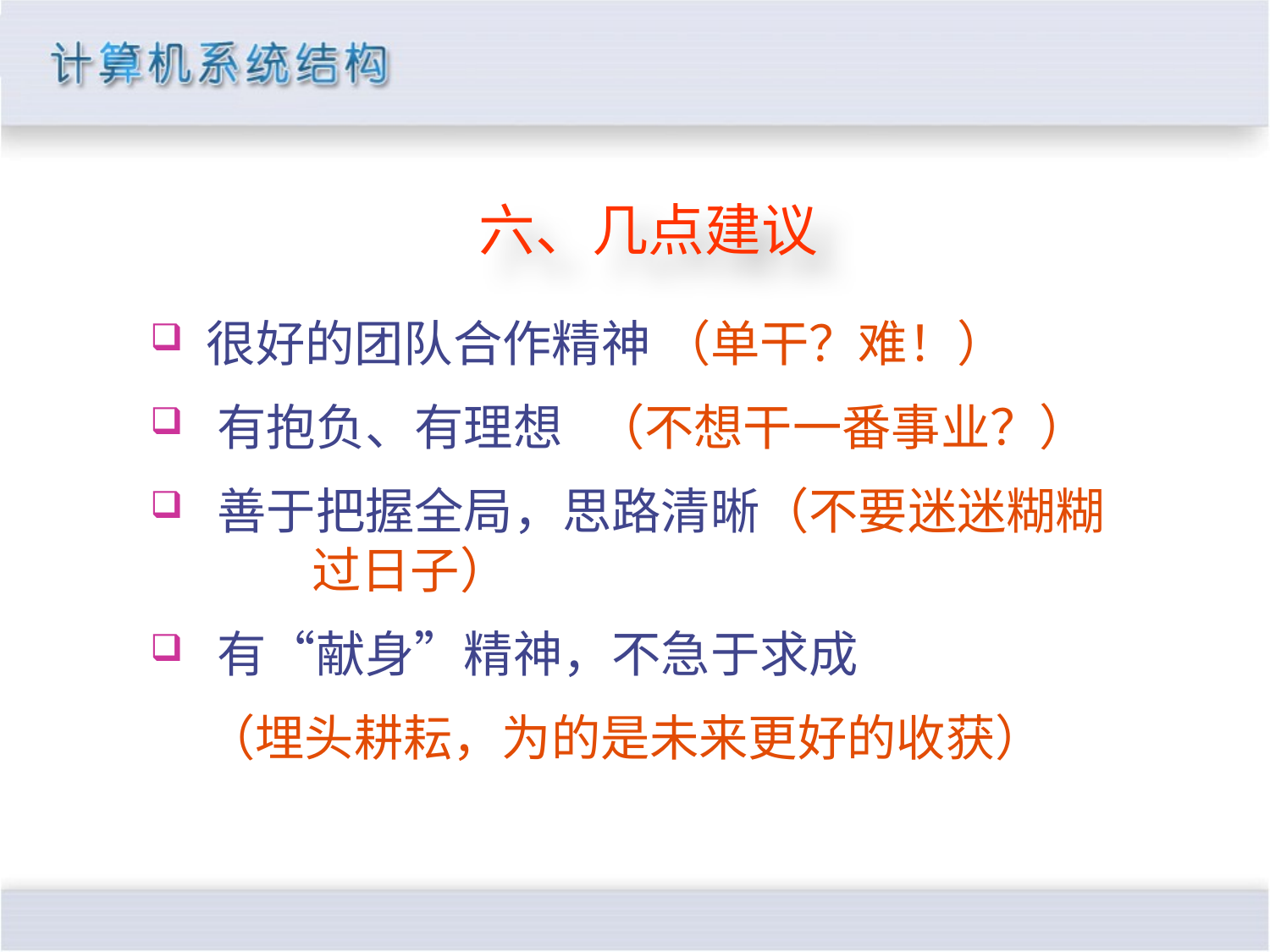

六、几点建议

 很好的团队合作精神 （单干？难！）
  有抱负、有理想   （不想干一番事业？）
  善于把握全局，思路清晰（不要迷迷糊糊
            过日子）
  有“献身”精神，不急于求成
    （埋头耕耘，为的是未来更好的收获）